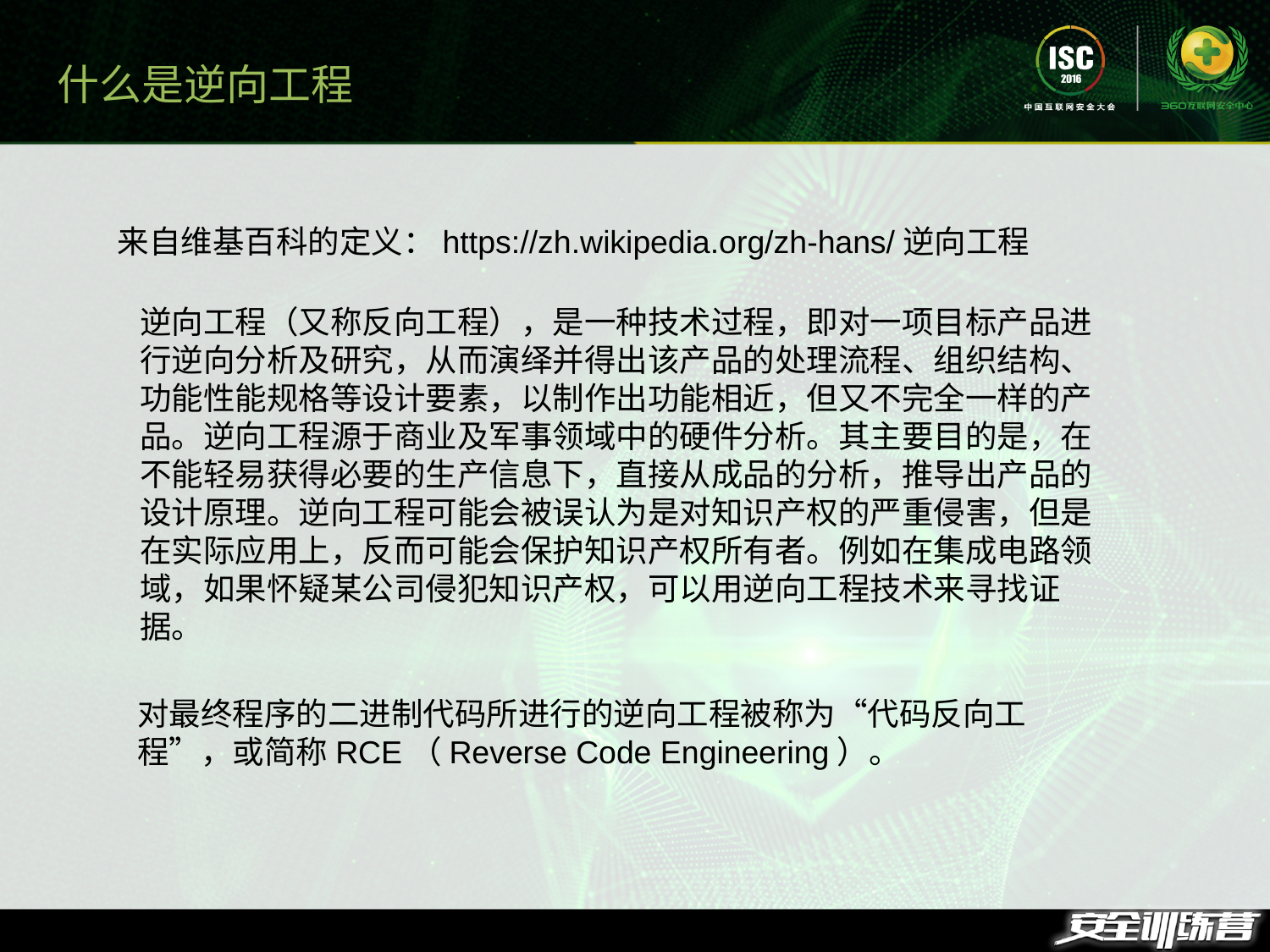

什么是逆向工程
来自维基百科的定义：https://zh.wikipedia.org/zh-hans/逆向工程

逆向工程（又称反向工程），是一种技术过程，即对一项目标产品进行逆向分析及研究，从而演绎并得出该产品的处理流程、组织结构、功能性能规格等设计要素，以制作出功能相近，但又不完全一样的产品。逆向工程源于商业及军事领域中的硬件分析。其主要目的是，在不能轻易获得必要的生产信息下，直接从成品的分析，推导出产品的设计原理。逆向工程可能会被误认为是对知识产权的严重侵害，但是在实际应用上，反而可能会保护知识产权所有者。例如在集成电路领域，如果怀疑某公司侵犯知识产权，可以用逆向工程技术来寻找证据。
对最终程序的二进制代码所进行的逆向工程被称为“代码反向工程”，或简称RCE（Reverse Code Engineering）。